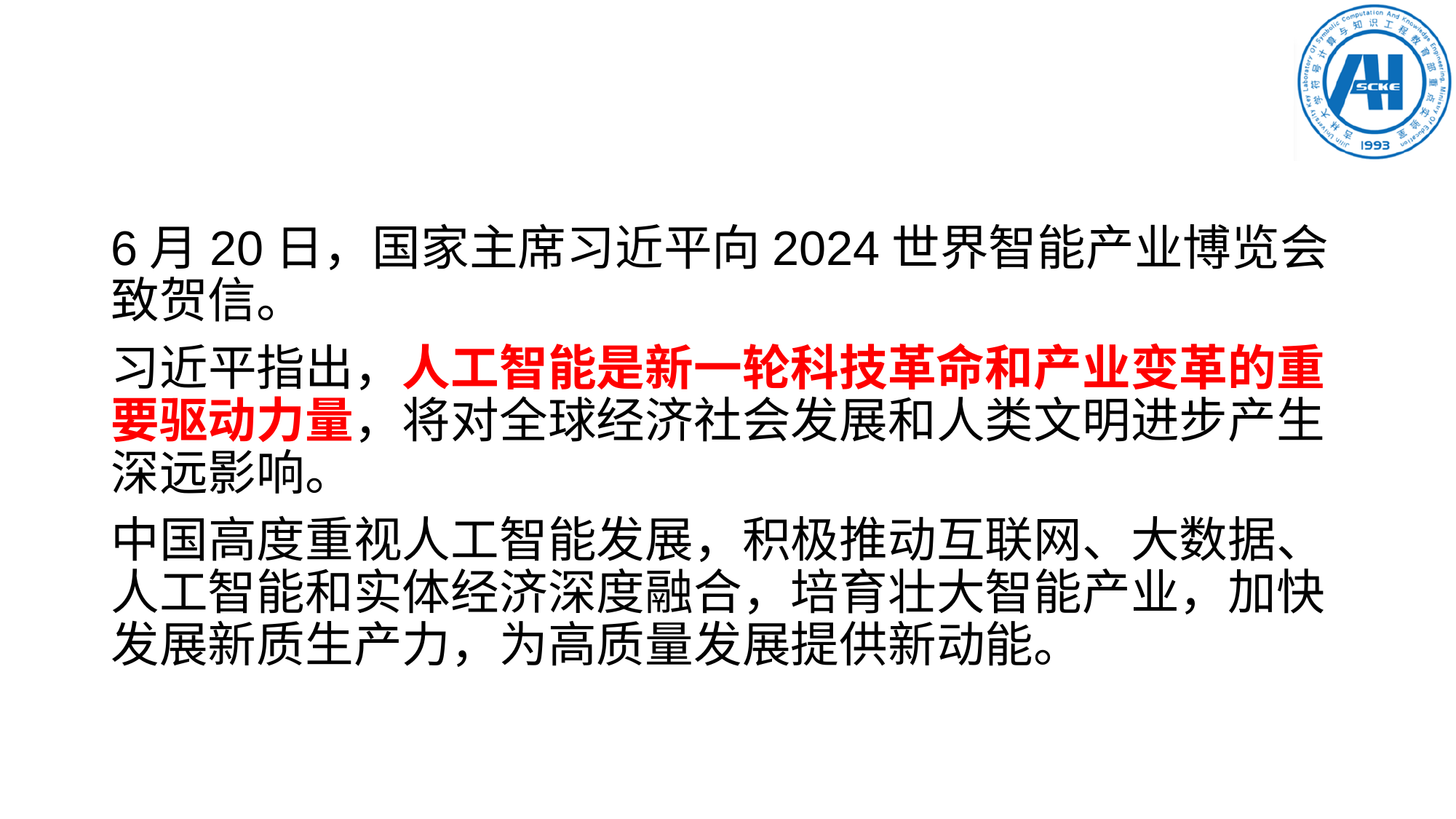

6月20日，国家主席习近平向2024世界智能产业博览会致贺信。
习近平指出，人工智能是新一轮科技革命和产业变革的重要驱动力量，将对全球经济社会发展和人类文明进步产生深远影响。
中国高度重视人工智能发展，积极推动互联网、大数据、人工智能和实体经济深度融合，培育壮大智能产业，加快发展新质生产力，为高质量发展提供新动能。